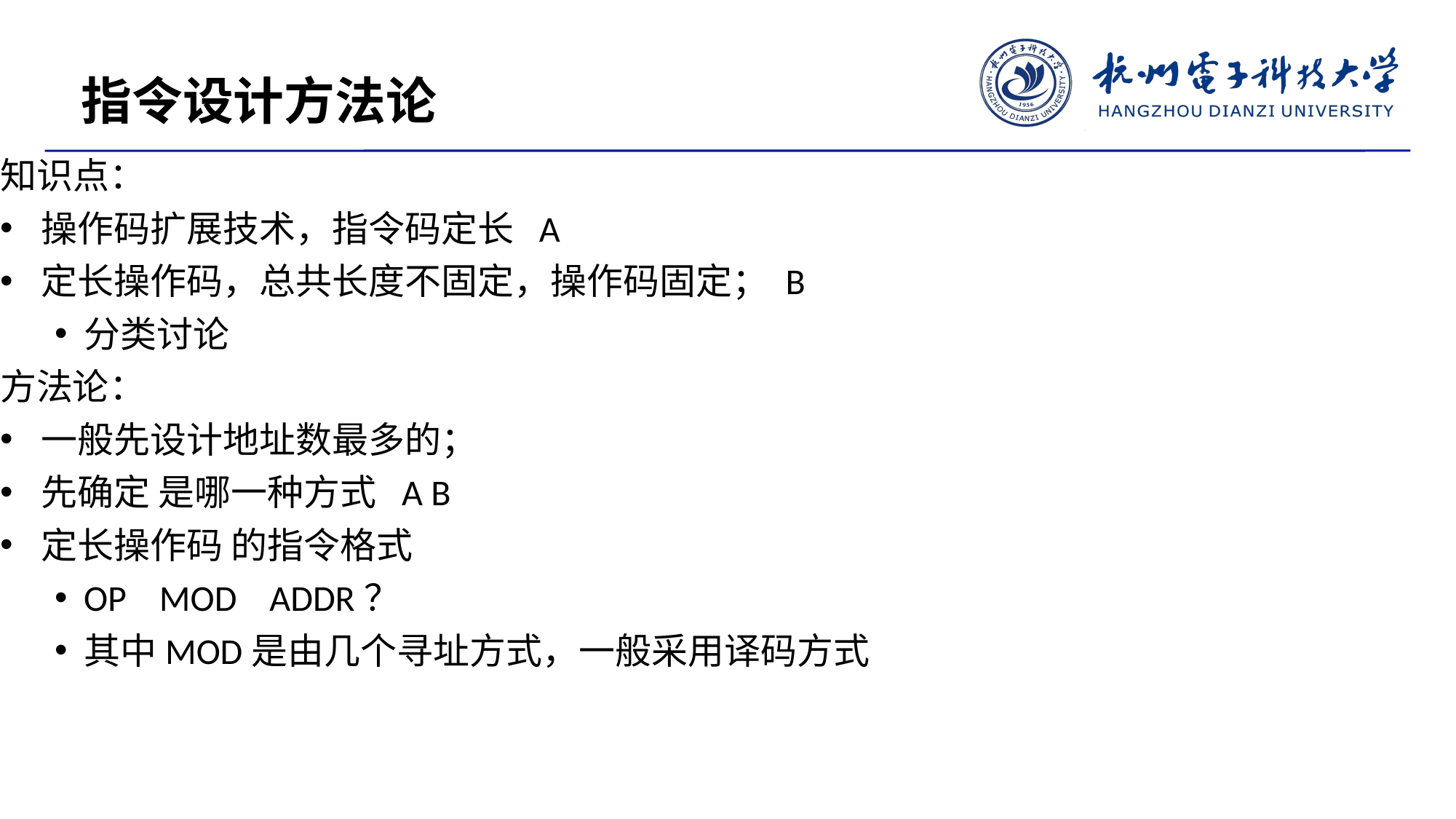

指令设计方法论
知识点：
操作码扩展技术，指令码定长  A
定长操作码，总共长度不固定，操作码固定； B
分类讨论
方法论：
一般先设计地址数最多的；
先确定 是哪一种方式  A B
定长操作码 的指令格式
OP    MOD    ADDR？
其中MOD是由几个寻址方式，一般采用译码方式